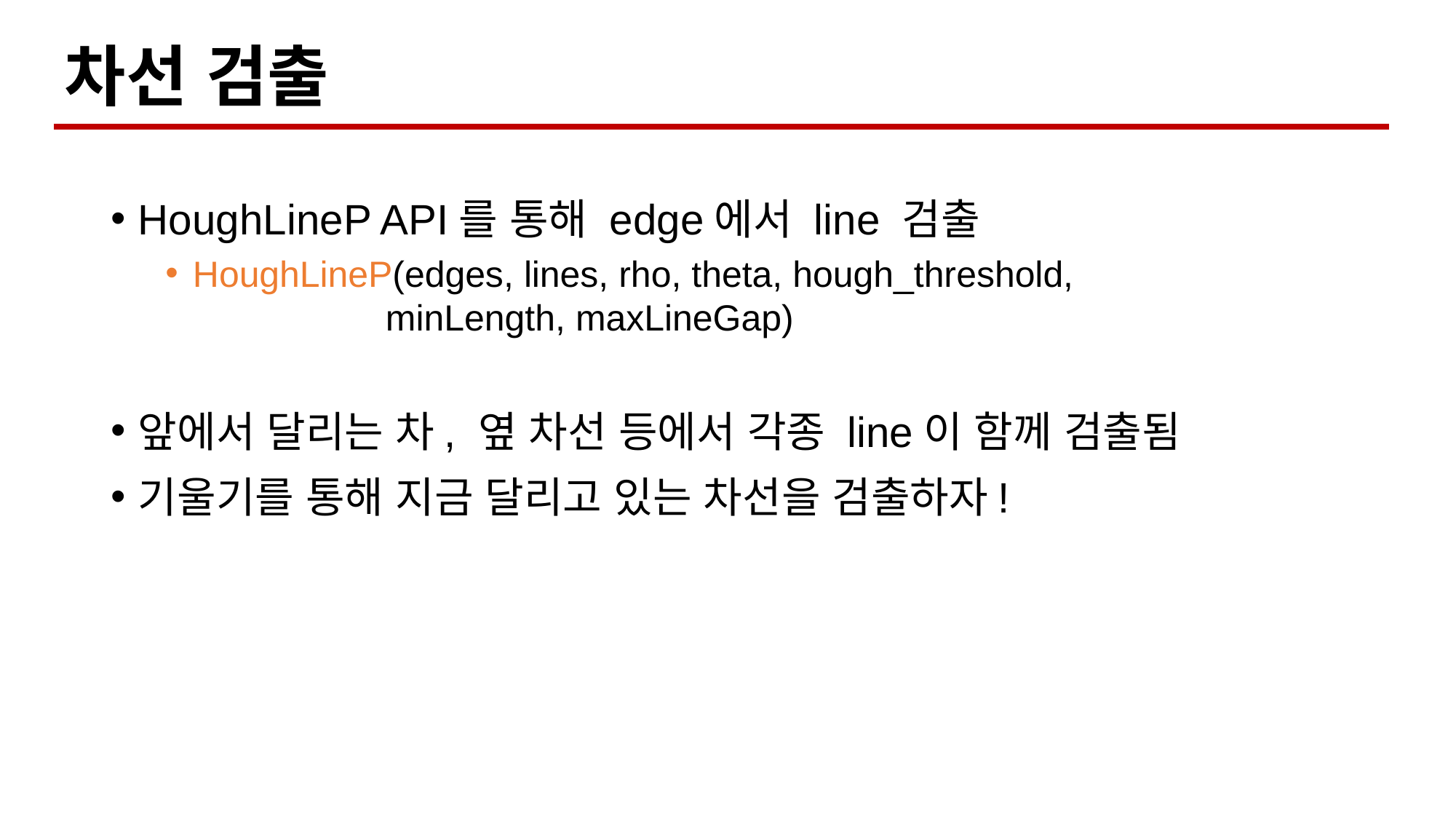

# 차선 검출
HoughLineP API를 통해 edge에서 line 검출
HoughLineP(edges, lines, rho, theta, hough_threshold,
                   minLength, maxLineGap)

앞에서 달리는 차, 옆 차선 등에서 각종 line이 함께 검출됨
기울기를 통해 지금 달리고 있는 차선을 검출하자!